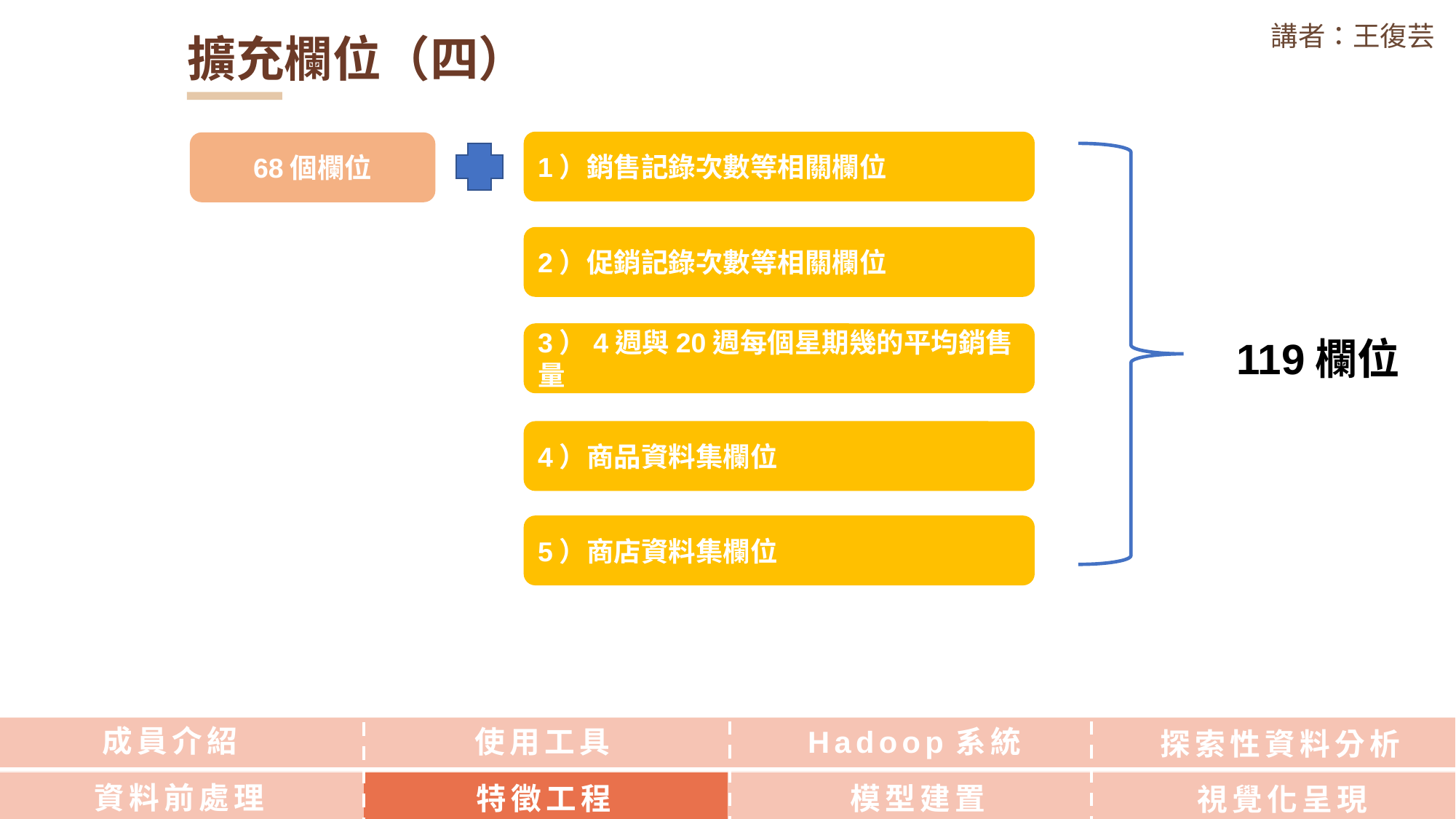

講者：王復芸
擴充欄位（四）

1）銷售記錄次數等相關欄位
68個欄位

2）促銷記錄次數等相關欄位
3）4週與20週每個星期幾的平均銷售量
119欄位

4）商品資料集欄位
5）商店資料集欄位

成員介紹
使用工具
Hadoop系統
探索性資料分析
資料前處理
特徵工程
模型建置
視覺化呈現